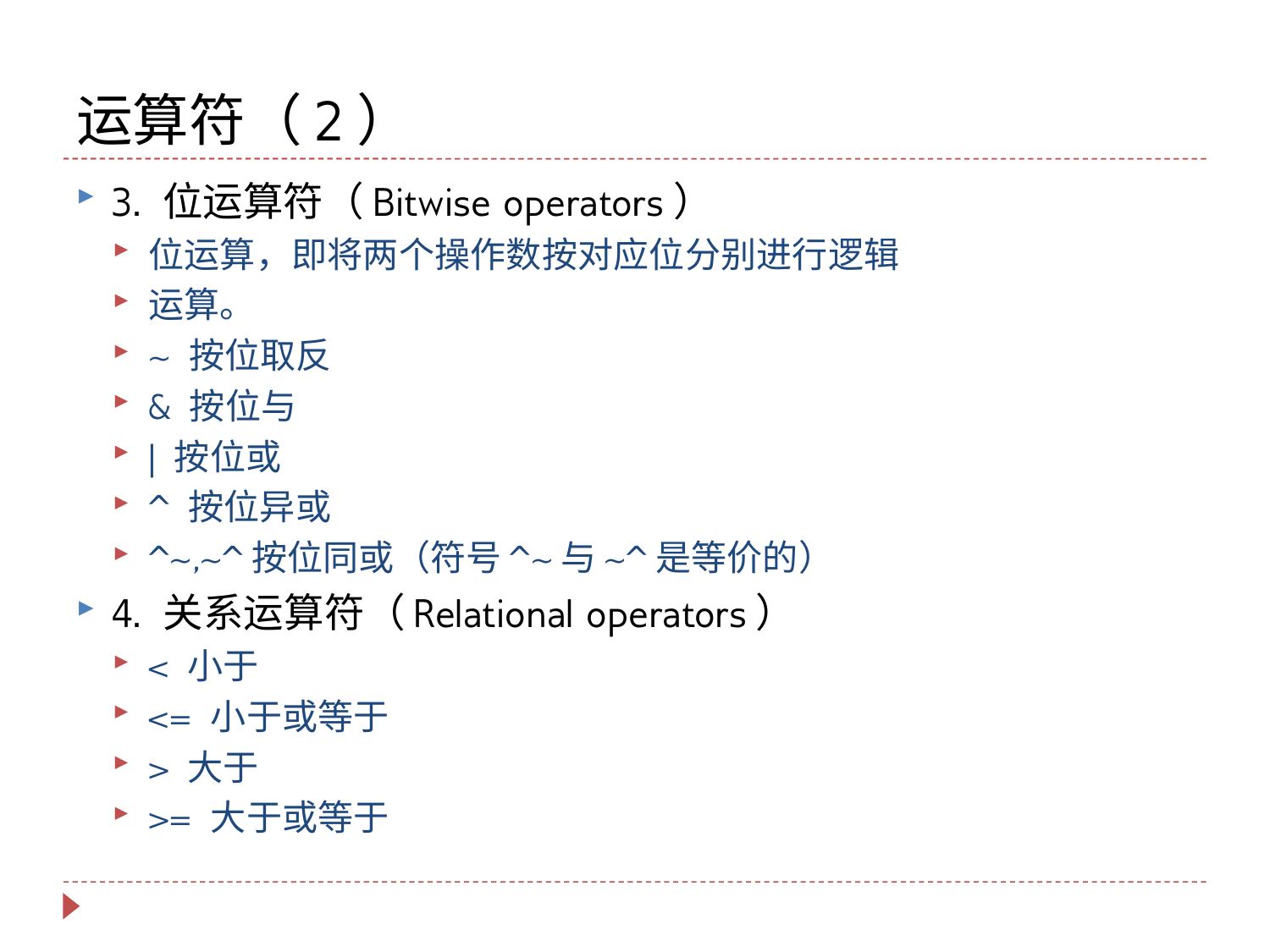

# 运算符（2）
3. 位运算符（Bitwise operators）
位运算，即将两个操作数按对应位分别进行逻辑
运算。
~ 按位取反
& 按位与
| 按位或
^ 按位异或
^~,~^按位同或（符号^~与~^是等价的）
4. 关系运算符（Relational operators）
< 小于
<= 小于或等于
> 大于
>= 大于或等于